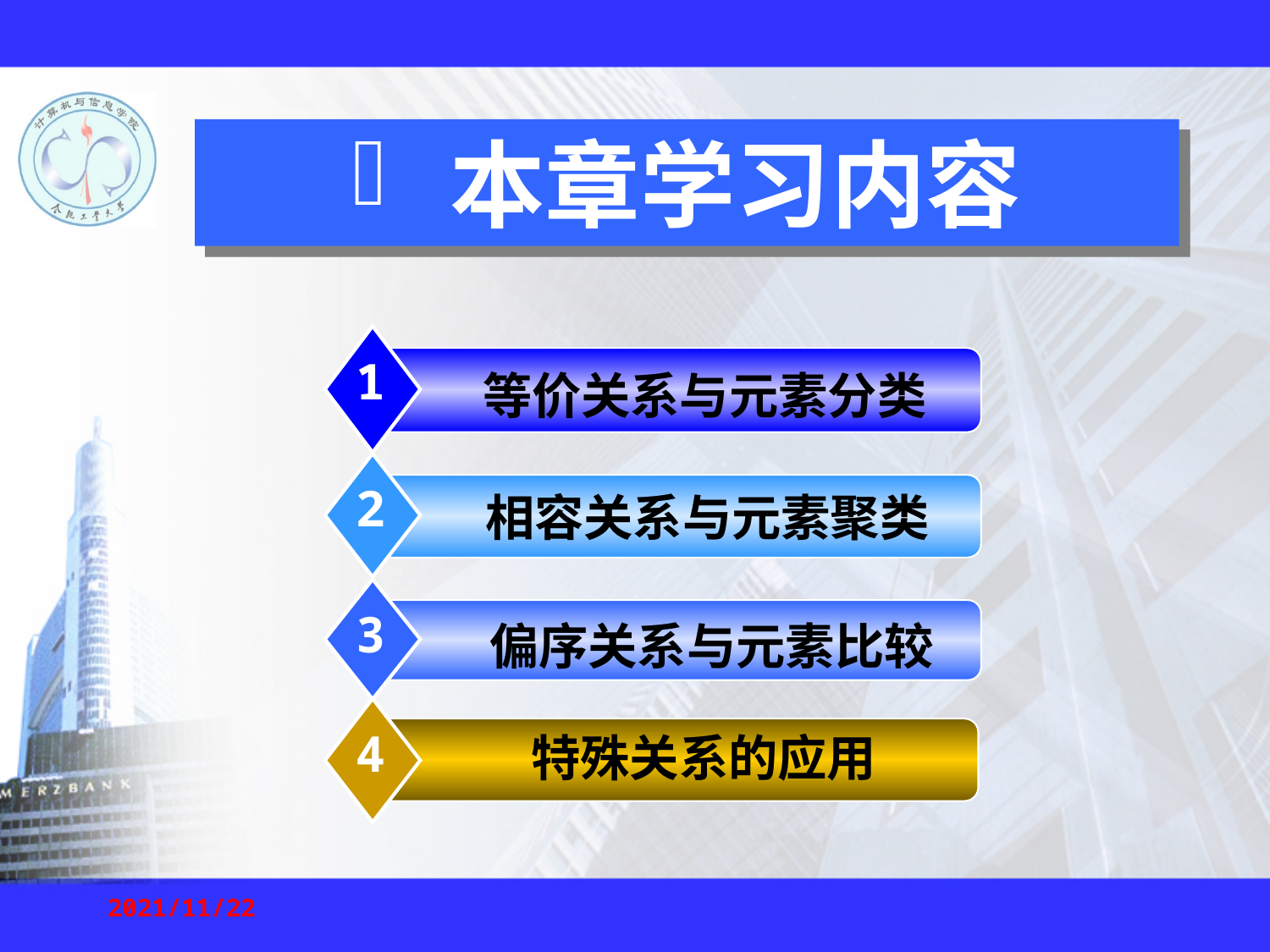

本章学习内容

1

  等价关系与元素分类

2
 相容关系与元素聚类

3

 偏序关系与元素比较

  特殊关系的应用
4

2021/11/22